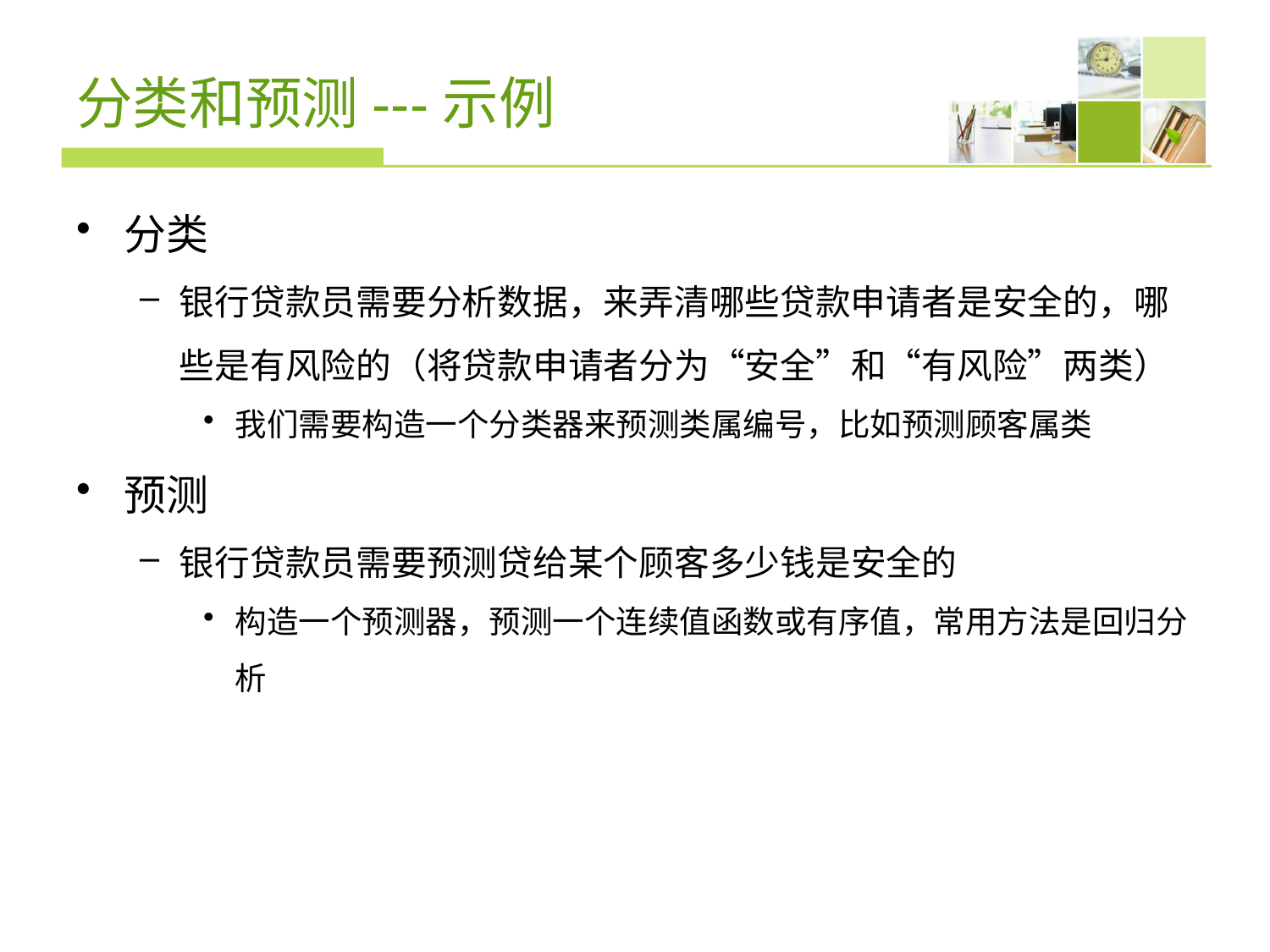

# 分类和预测---示例
分类
银行贷款员需要分析数据，来弄清哪些贷款申请者是安全的，哪些是有风险的（将贷款申请者分为“安全”和“有风险”两类）
我们需要构造一个分类器来预测类属编号，比如预测顾客属类
预测
银行贷款员需要预测贷给某个顾客多少钱是安全的
构造一个预测器，预测一个连续值函数或有序值，常用方法是回归分析